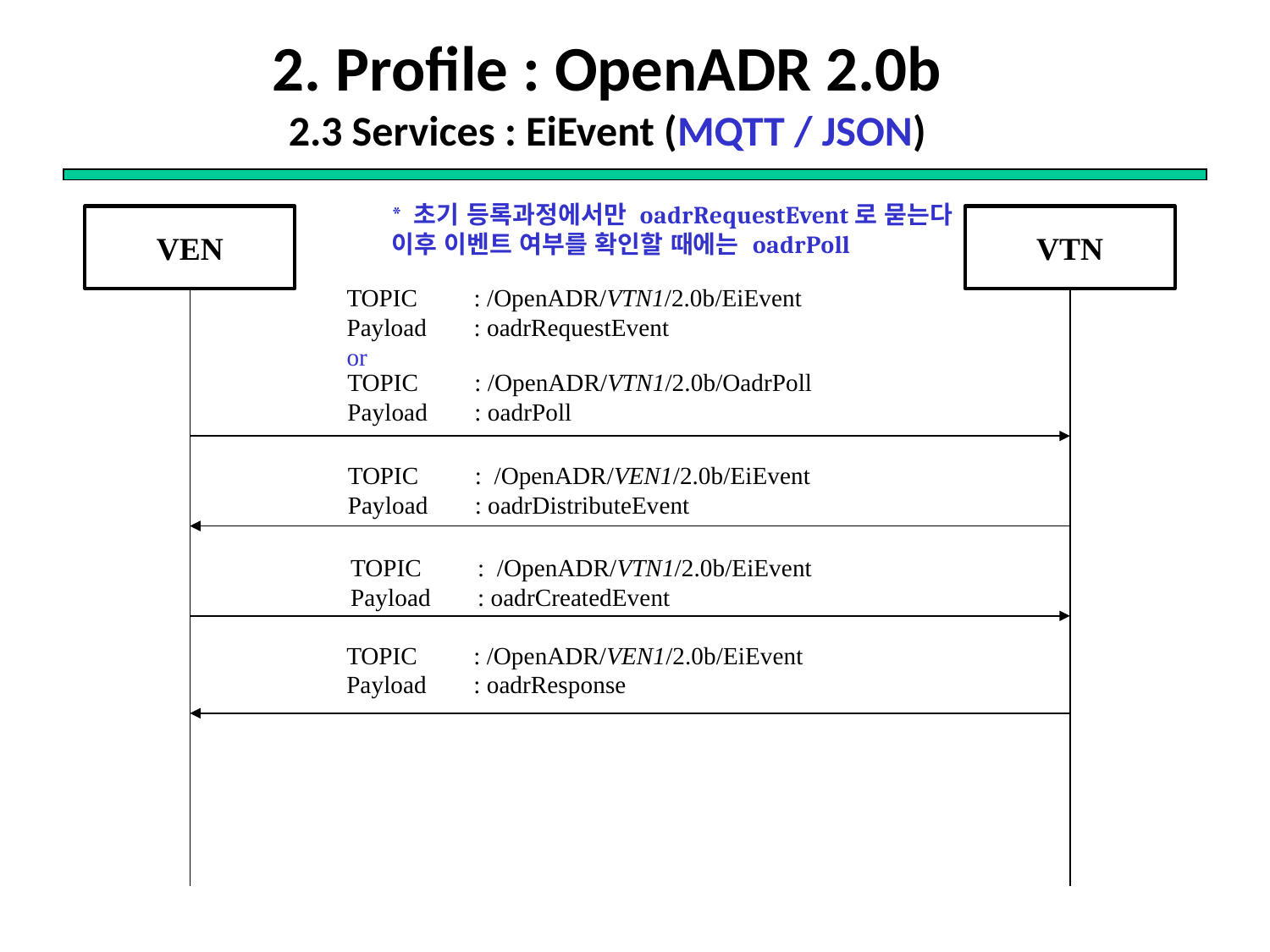

# 2. Profile : OpenADR 2.0b 2.3 Services : EiEvent (MQTT / JSON)
* 초기 등록과정에서만 oadrRequestEvent로 묻는다
이후 이벤트 여부를 확인할 때에는 oadrPoll
VEN
VTN
TOPIC 	: /OpenADR/VTN1/2.0b/EiEvent
Payload 	: oadrRequestEvent
or
TOPIC	: /OpenADR/VTN1/2.0b/OadrPoll
Payload	: oadrPoll

TOPIC	:  /OpenADR/VEN1/2.0b/EiEvent
Payload 	: oadrDistributeEvent
TOPIC	:  /OpenADR/VTN1/2.0b/EiEvent
Payload 	: oadrCreatedEvent
TOPIC	: /OpenADR/VEN1/2.0b/EiEvent
Payload	: oadrResponse